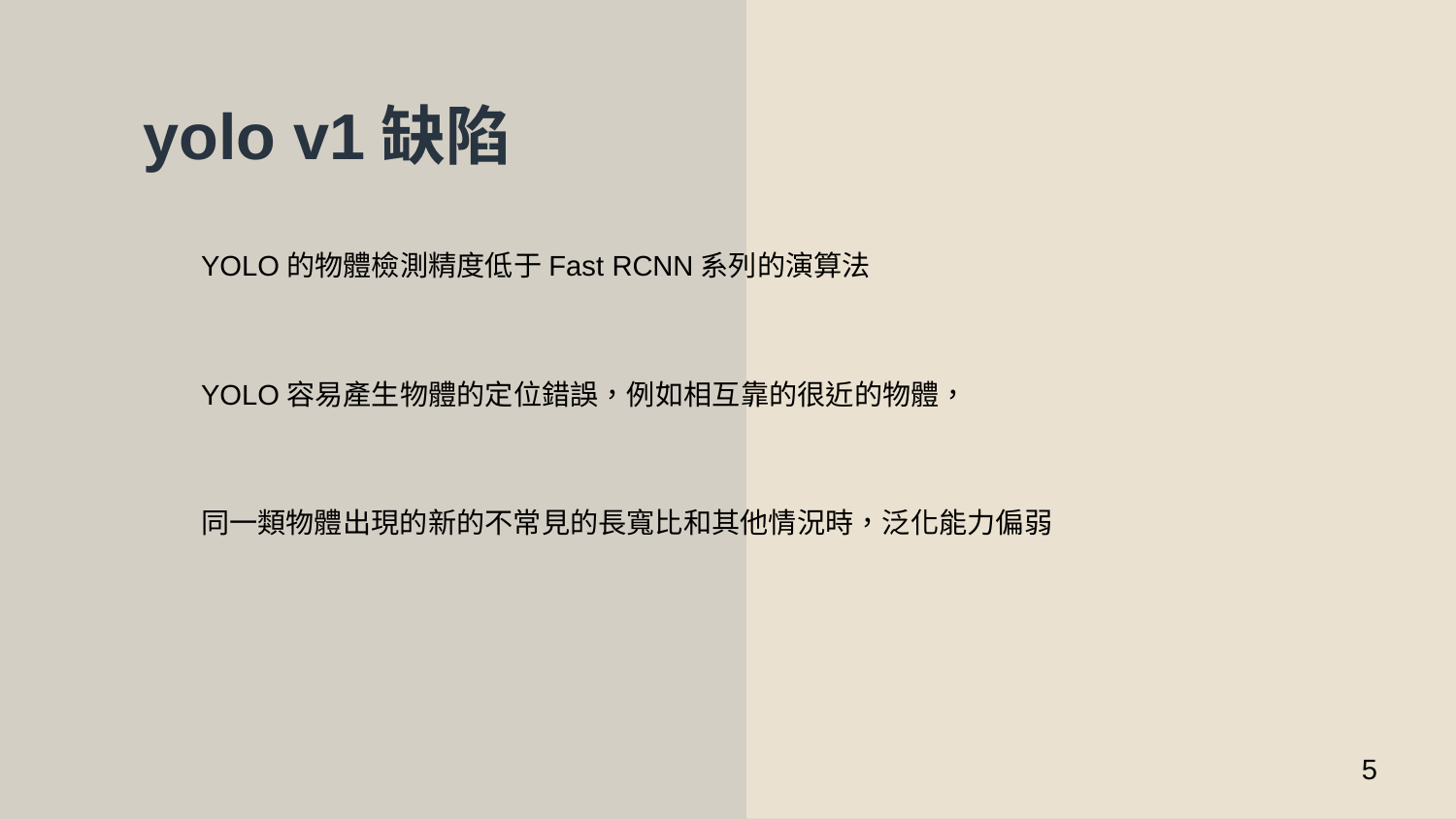

yolo v1缺陷
YOLO的物體檢測精度低于Fast RCNN系列的演算法
YOLO容易產生物體的定位錯誤，例如相互靠的很近的物體，
同一類物體出現的新的不常見的長寬比和其他情況時，泛化能力偏弱
5